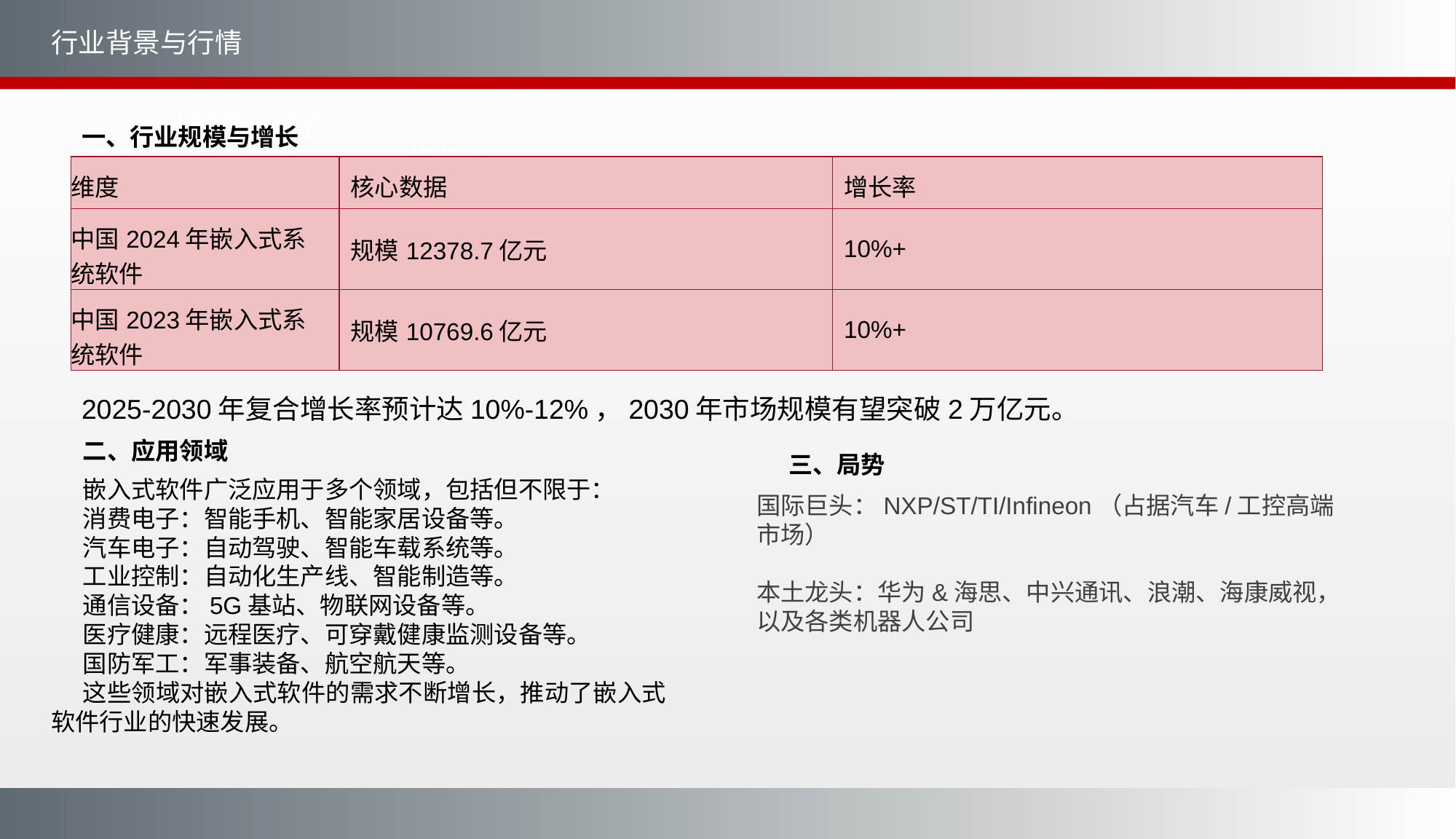

行业背景与行情
一、行业规模与增长
维度	核心数据	增长率
全球市场	2024年嵌入式系统规模6226.5亿元	2030年达8829.8亿元（CAGR 5.99%）
全球软件市场	2025年预计3053亿美元	智能化/AIoT驱动
中国市场	2023年嵌入式系统规模10310亿元	软件占比超90%
应用软件	2022年收入1706.2亿元	未来持续回升
一、行业规模与增长
| 维度 | 核心数据 | 增长率 |
| --- | --- | --- |
| 中国2024年嵌入式系统软件 | 规模12378.7亿元 | 10%+ |
| 中国2023年嵌入式系统软件 | 规模10769.6亿元 | 10%+ |
2025-2030年复合增长率预计达10%-12%，2030年市场规模有望突破2万亿元。
二、应用领域
三、局势
嵌入式软件广泛应用于多个领域，包括但不限于：
消费电子：智能手机、智能家居设备等。
汽车电子：自动驾驶、智能车载系统等。
工业控制：自动化生产线、智能制造等。
通信设备：5G基站、物联网设备等。
医疗健康：远程医疗、可穿戴健康监测设备等。
国防军工：军事装备、航空航天等。
这些领域对嵌入式软件的需求不断增长，推动了嵌入式软件行业的快速发展。
国际巨头：NXP/ST/TI/Infineon（占据汽车/工控高端市场）

本土龙头：华为&海思、中兴通讯、浪潮、海康威视，以及各类机器人公司